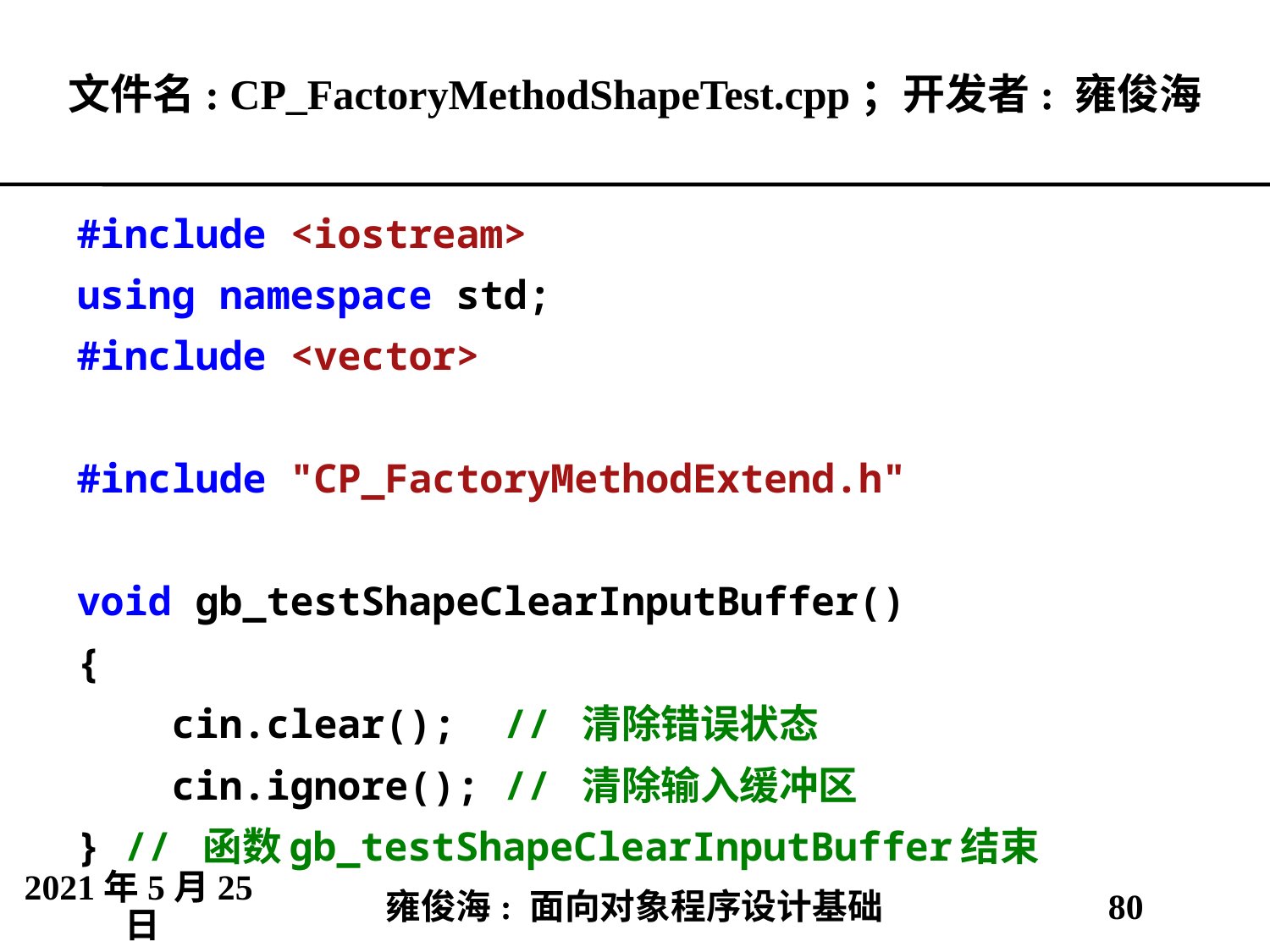

# 文件名: CP_FactoryMethodShapeTest.cpp；开发者: 雍俊海

#include <iostream>
using namespace std;
#include <vector>

#include "CP_FactoryMethodExtend.h"

void gb_testShapeClearInputBuffer()
{
    cin.clear();  // 清除错误状态
    cin.ignore(); // 清除输入缓冲区
} // 函数gb_testShapeClearInputBuffer结束
2021年5月25日
雍俊海: 面向对象程序设计基础
80